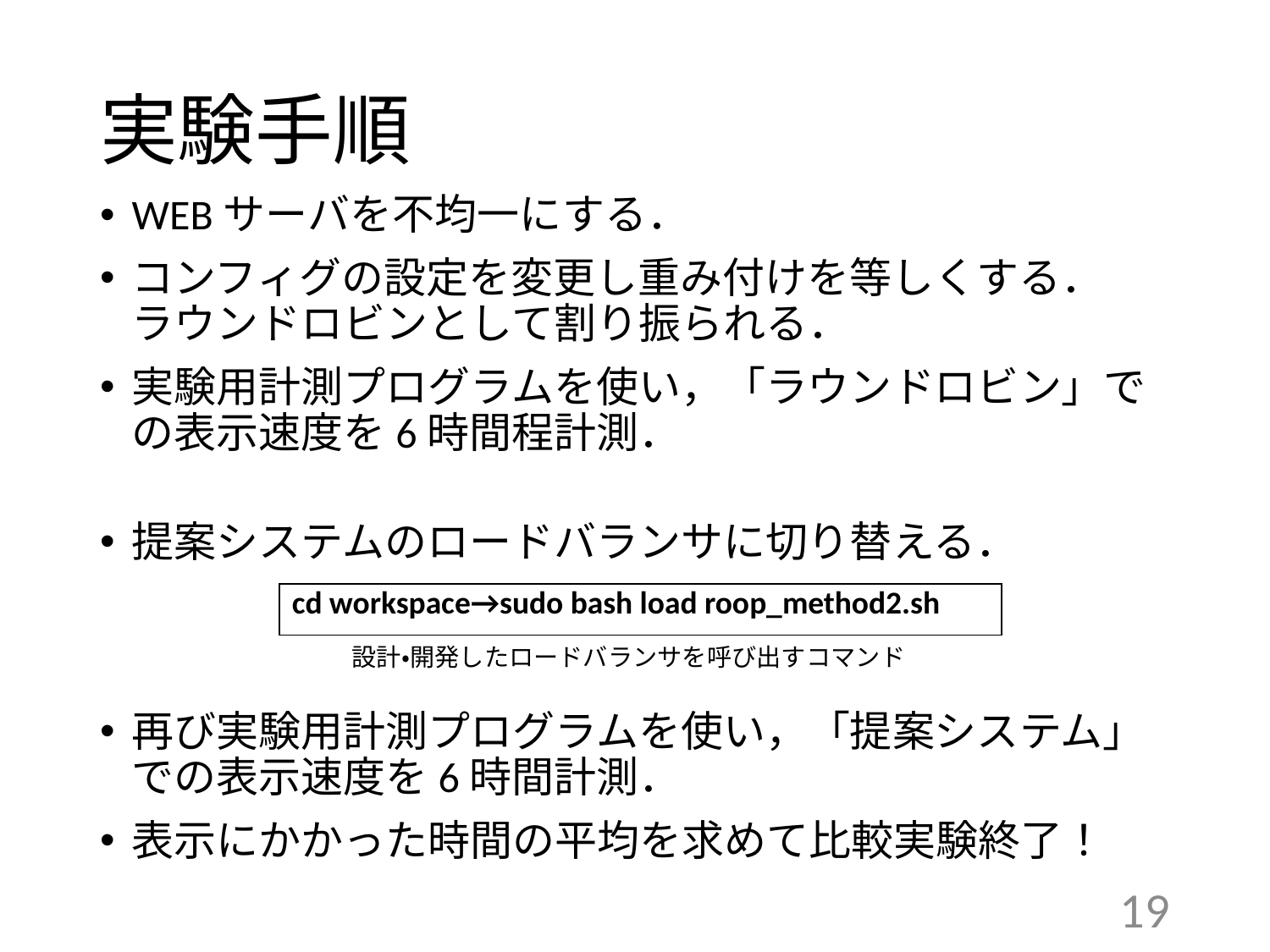

# 実験手順
WEBサーバを不均一にする．
コンフィグの設定を変更し重み付けを等しくする．
ラウンドロビンとして割り振られる．
実験用計測プログラムを使い，「ラウンドロビン」での表示速度を6時間程計測．
提案システムのロードバランサに切り替える．

再び実験用計測プログラムを使い，「提案システム」での表示速度を6時間計測．
表示にかかった時間の平均を求めて比較実験終了！
| cd workspace→sudo bash load roop\_method2.sh |
| --- |
設計・開発したロードバランサを呼び出すコマンド
19